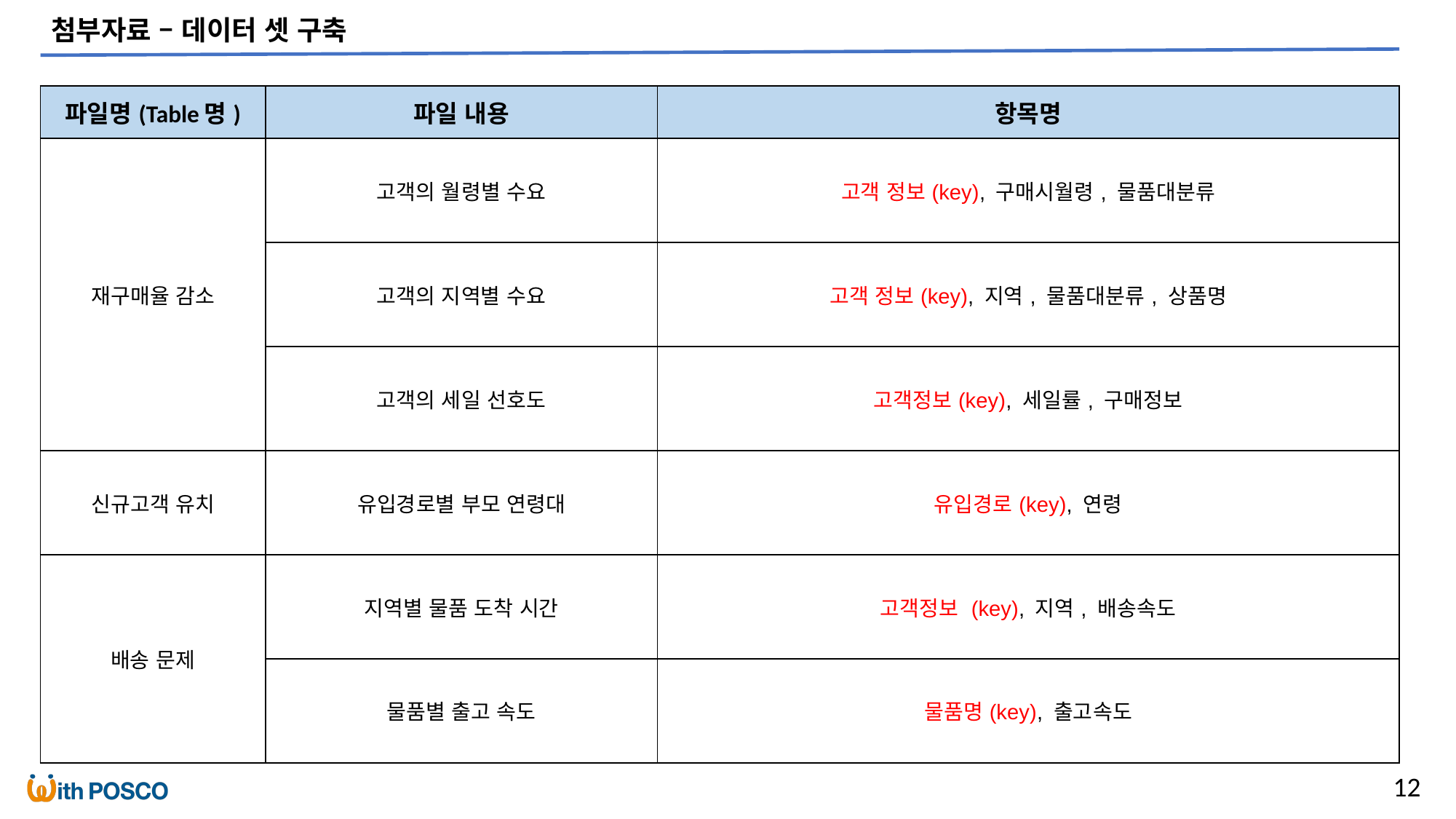

첨부자료 – 데이터 셋 구축

| 파일명(Table명) | 파일 내용 | 항목명 |
| --- | --- | --- |
| 재구매율 감소 | 고객의 월령별 수요 | 고객 정보(key), 구매시월령, 물품대분류 |
|  | 고객의 지역별 수요 | 고객 정보(key), 지역, 물품대분류, 상품명 |
|  | 고객의 세일 선호도 | 고객정보(key), 세일률, 구매정보 |
| 신규고객 유치 | 유입경로별 부모 연령대 | 유입경로(key), 연령 |
| 배송 문제 | 지역별 물품 도착 시간 | 고객정보 (key), 지역, 배송속도 |
|  | 물품별 출고 속도 | 물품명(key), 출고속도 |
12